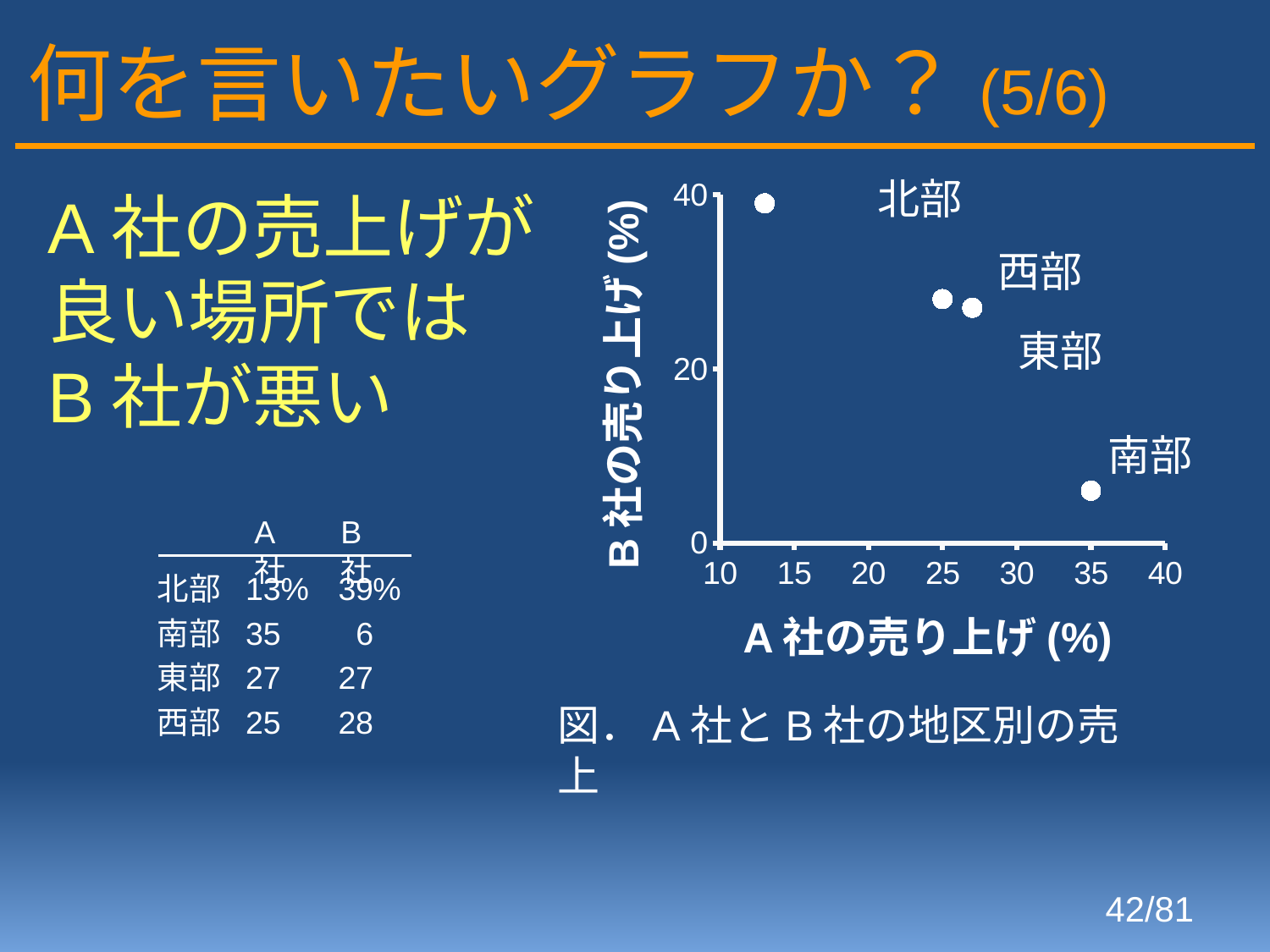

# 何を言いたいグラフか？(5/6)
北部

### Chart

| Category | B社 |
|---|---|
A社の売上げが
良い場所では
B社が悪い
南部
A社
B社
北部
13
%
39
%
南部
35
6
東部
27
27
西部
25
28
図．A社とB社の地区別の売上
42/81